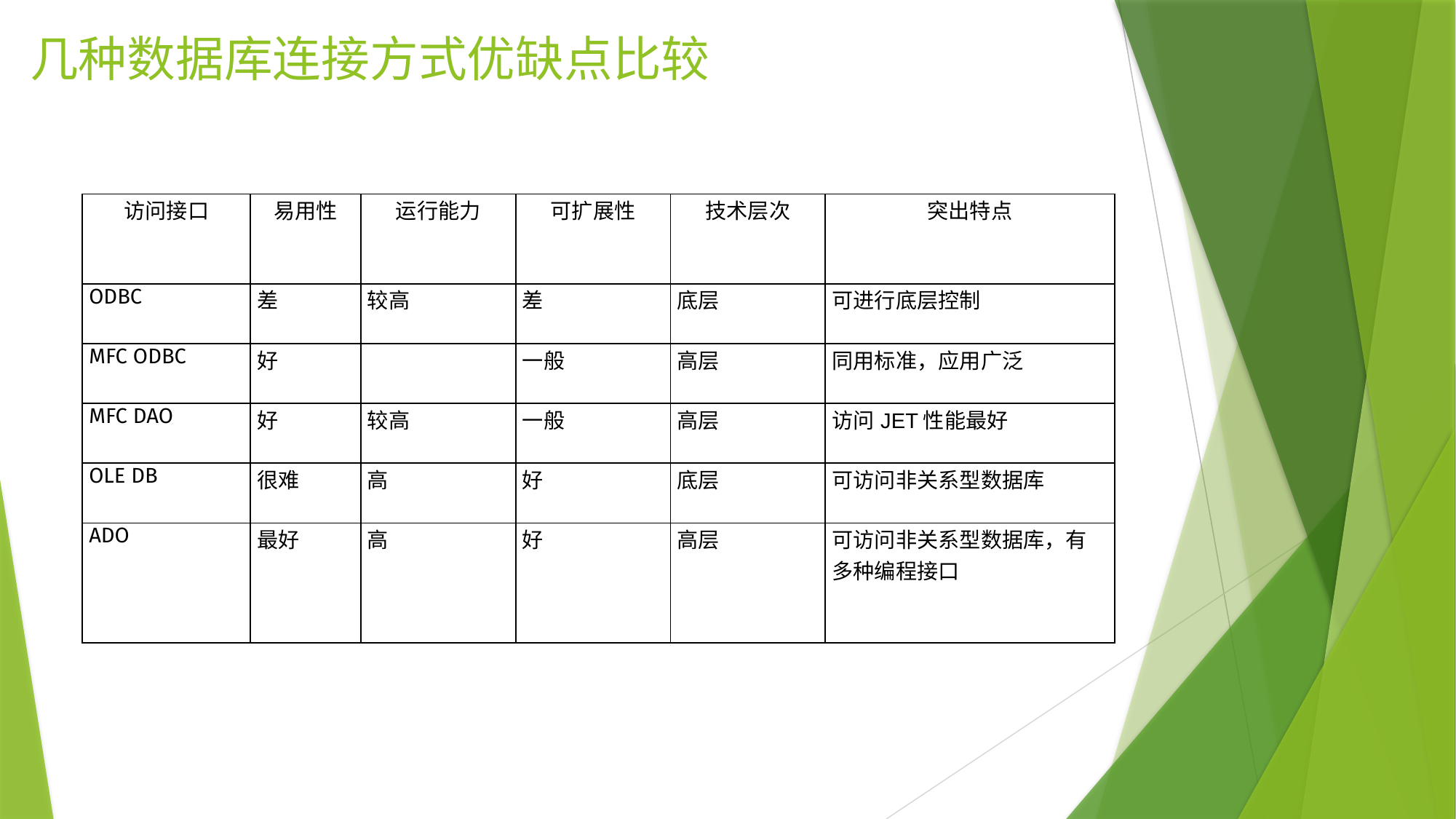

# 几种数据库连接方式优缺点比较
| 访问接口 | 易用性 | 运行能力 | 可扩展性 | 技术层次 | 突出特点 |
| --- | --- | --- | --- | --- | --- |
| ODBC | 差 | 较高 | 差 | 底层 | 可进行底层控制 |
| MFC ODBC | 好 |  | 一般 | 高层 | 同用标准，应用广泛 |
| MFC DAO | 好 | 较高 | 一般 | 高层 | 访问JET性能最好 |
| OLE DB | 很难 | 高 | 好 | 底层 | 可访问非关系型数据库 |
| ADO | 最好 | 高 | 好 | 高层 | 可访问非关系型数据库，有多种编程接口 |